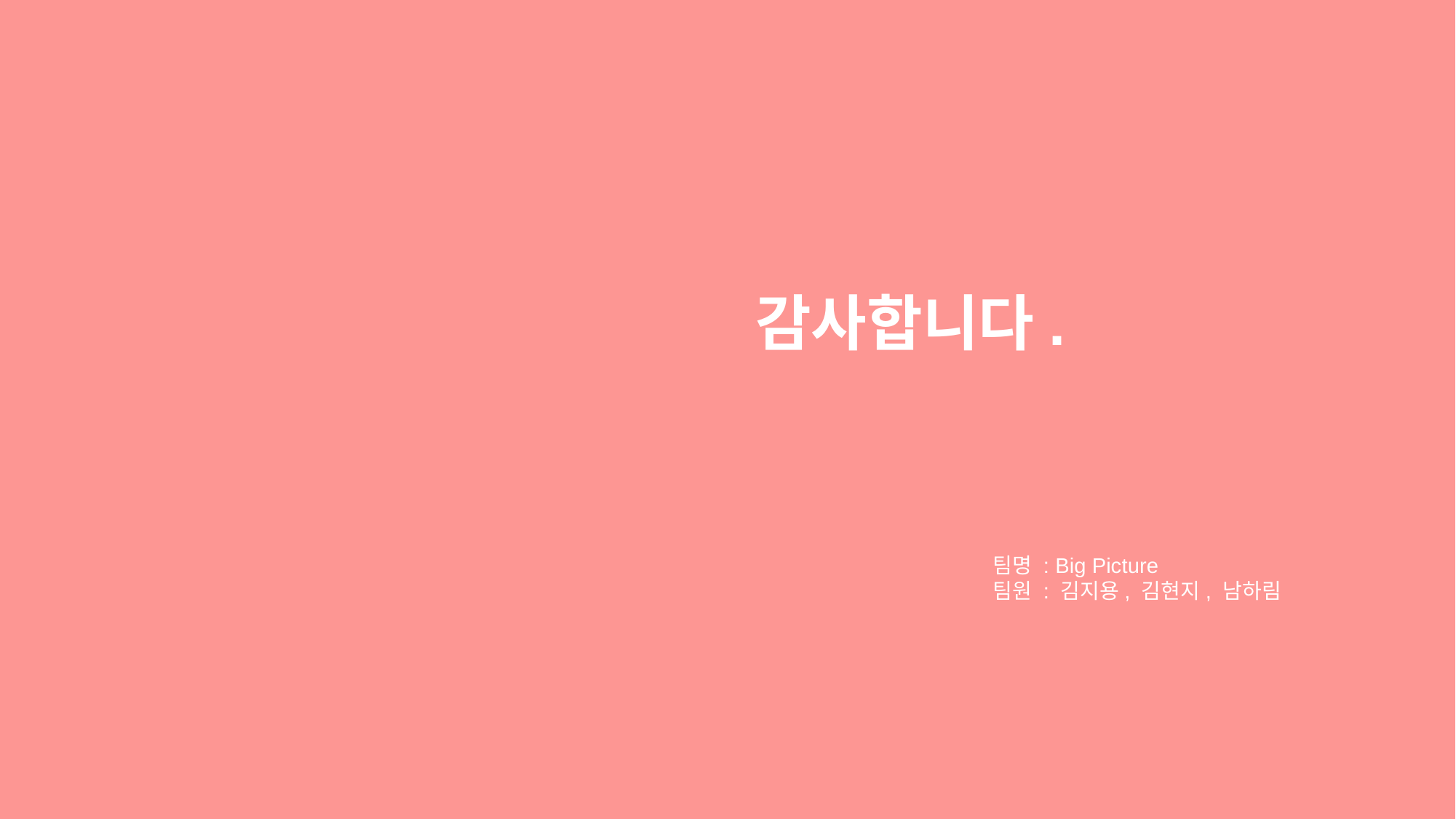

감사합니다.
팀명 : Big Picture
팀원 : 김지용, 김현지, 남하림